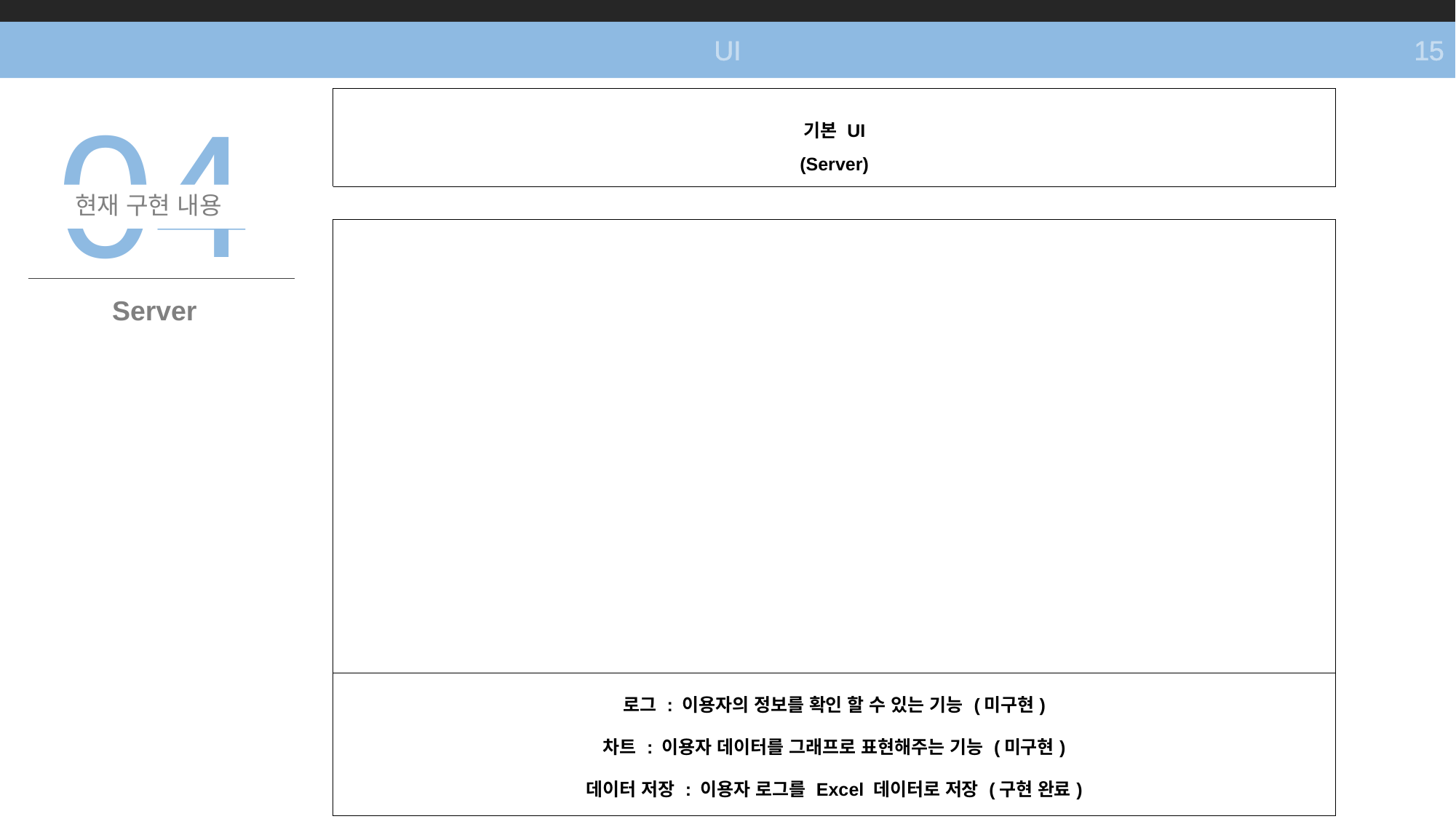

UI
15
04
현재 구현 내용

| 기본 UI (Server) |
| --- |
|  |
|  |
| 로그 : 이용자의 정보를 확인 할 수 있는 기능 (미구현) 차트 : 이용자 데이터를 그래프로 표현해주는 기능 (미구현) 데이터 저장 : 이용자 로그를 Excel 데이터로 저장 (구현 완료) 문열기 : 버튼을 누르면 수동으로 출입문을 열어준다 (구현 완료) |
Server